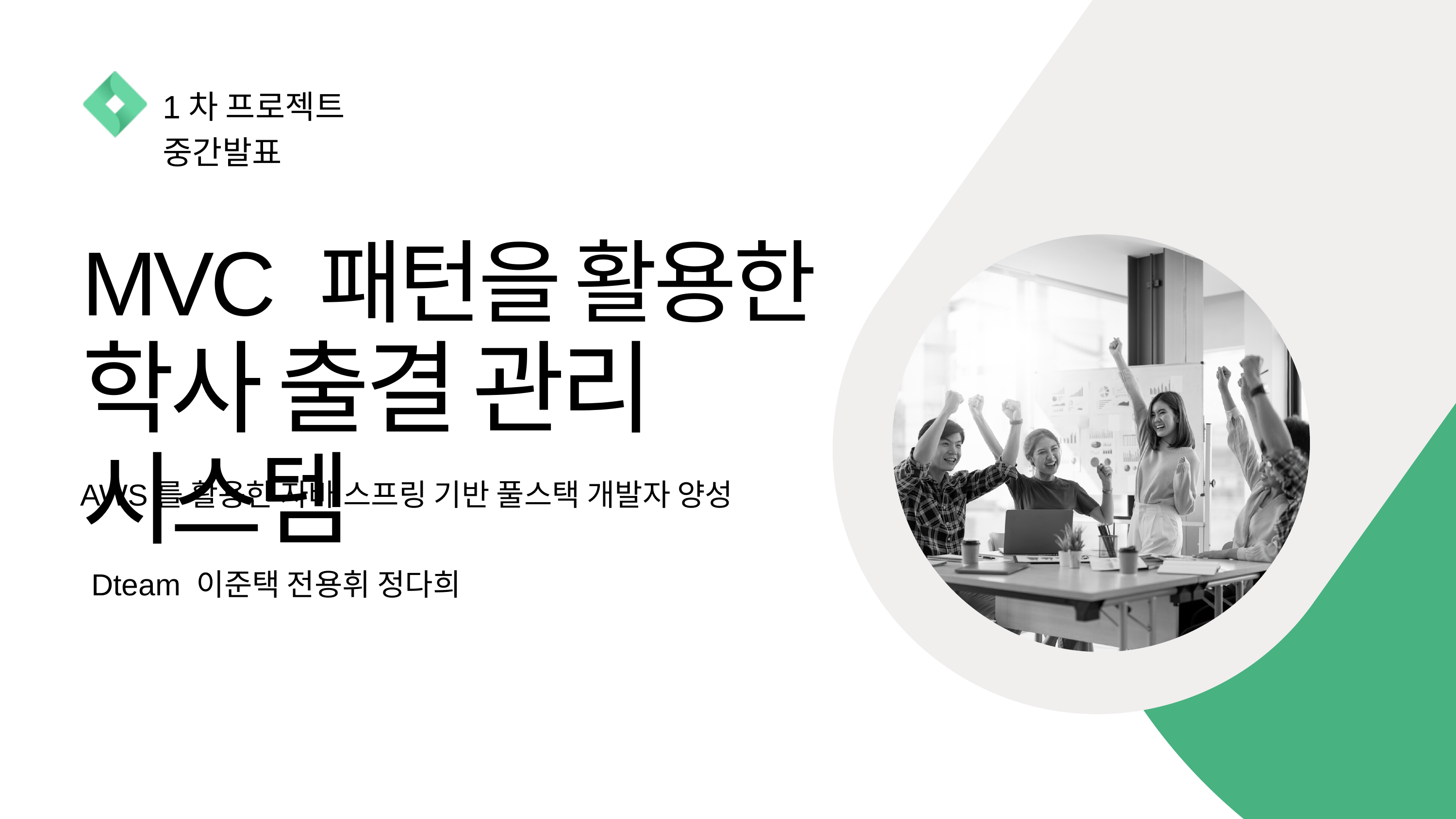

1차 프로젝트 중간발표
MVC 패턴을 활용한
학사 출결 관리 시스템

AWS를 활용한 자바 스프링 기반 풀스택 개발자 양성
 Dteam 이준택 전용휘 정다희